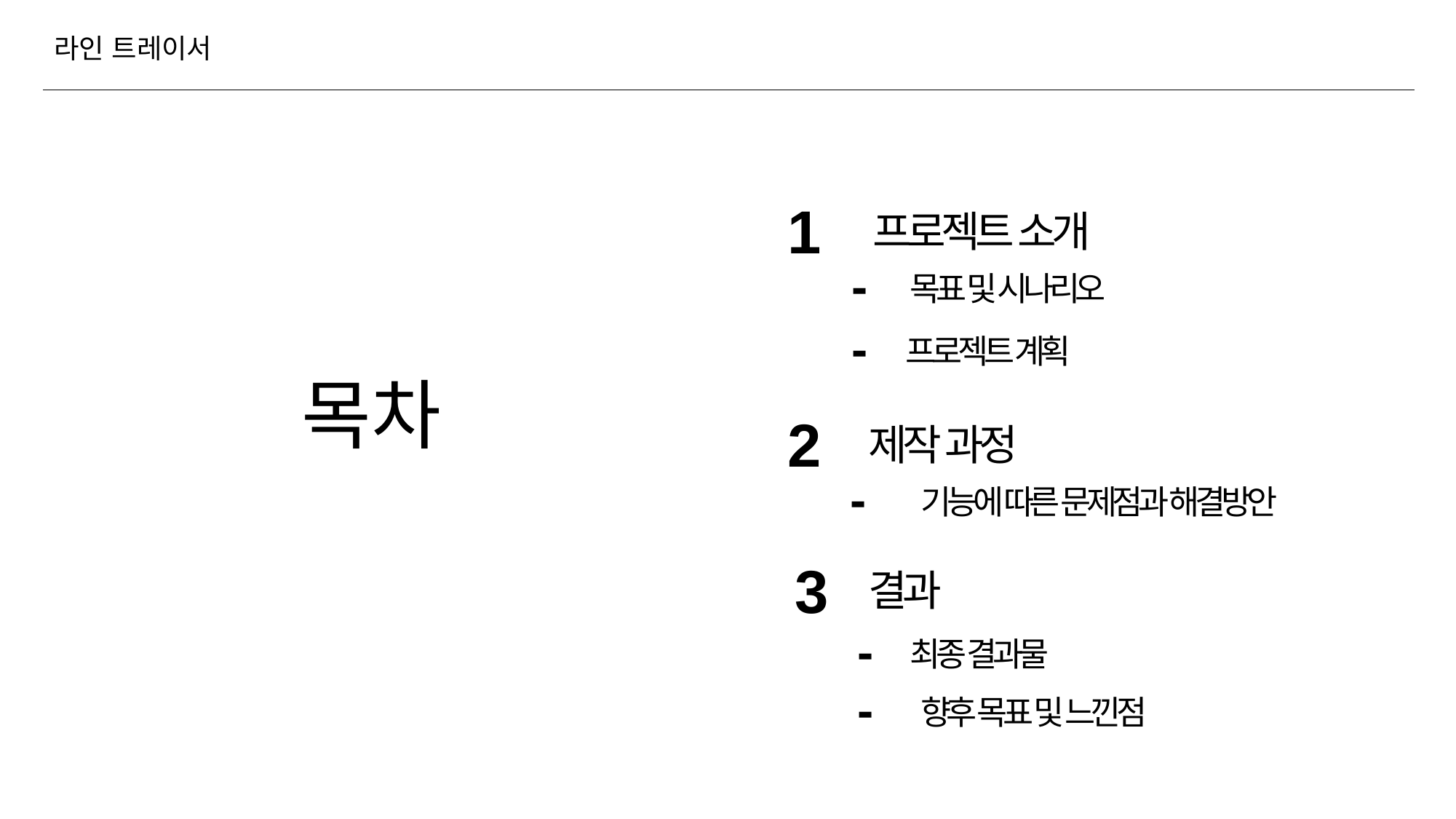

라인 트레이서
1
프로젝트 소개
-
목표 및 시나리오
-
프로젝트 계획
목차
2
제작 과정
-
기능에 따른 문제점과 해결방안
3
결과
-
최종 결과물
-
향후 목표 및 느낀점